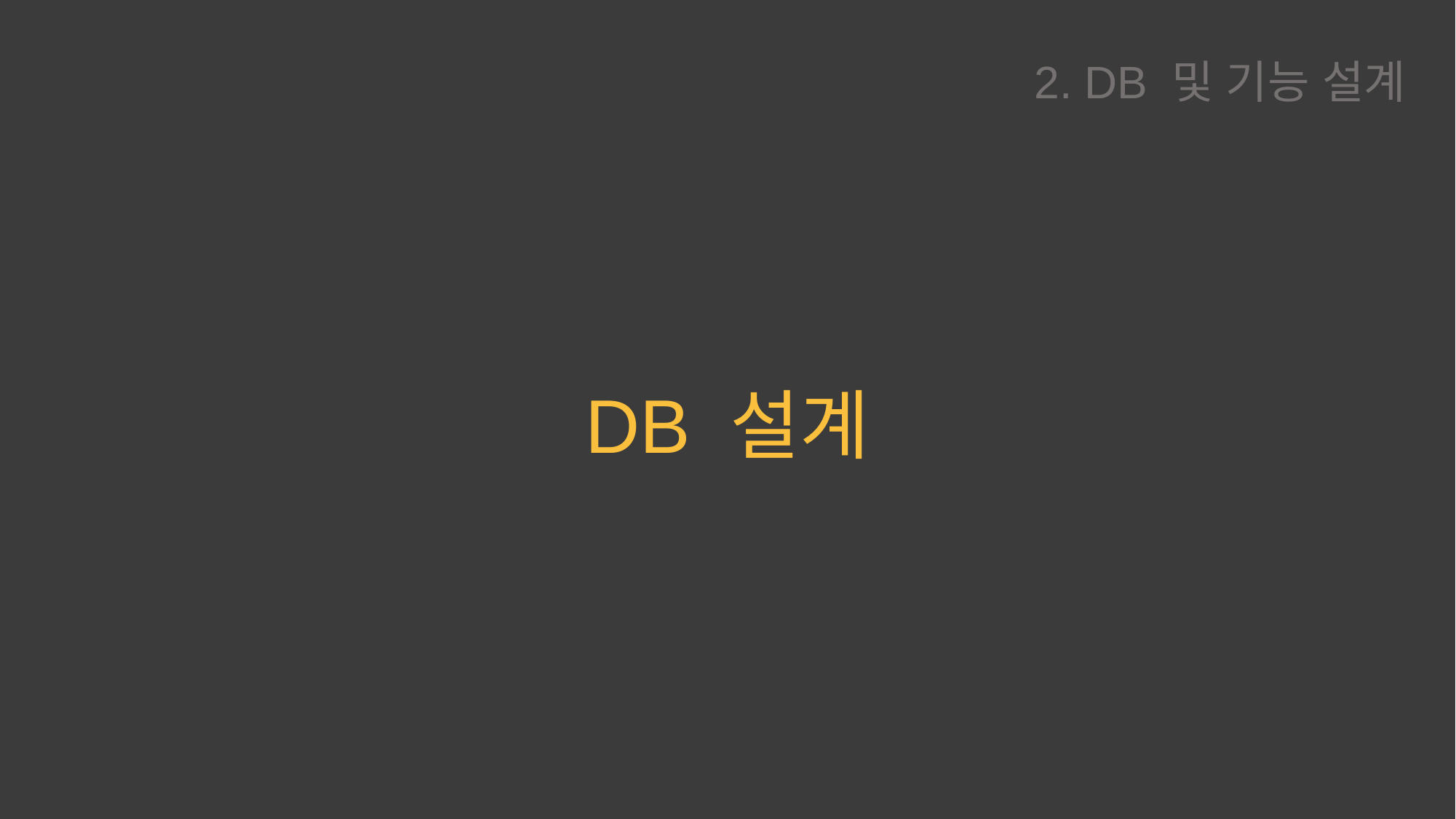

2. DB 및 기능 설계
DB 설계